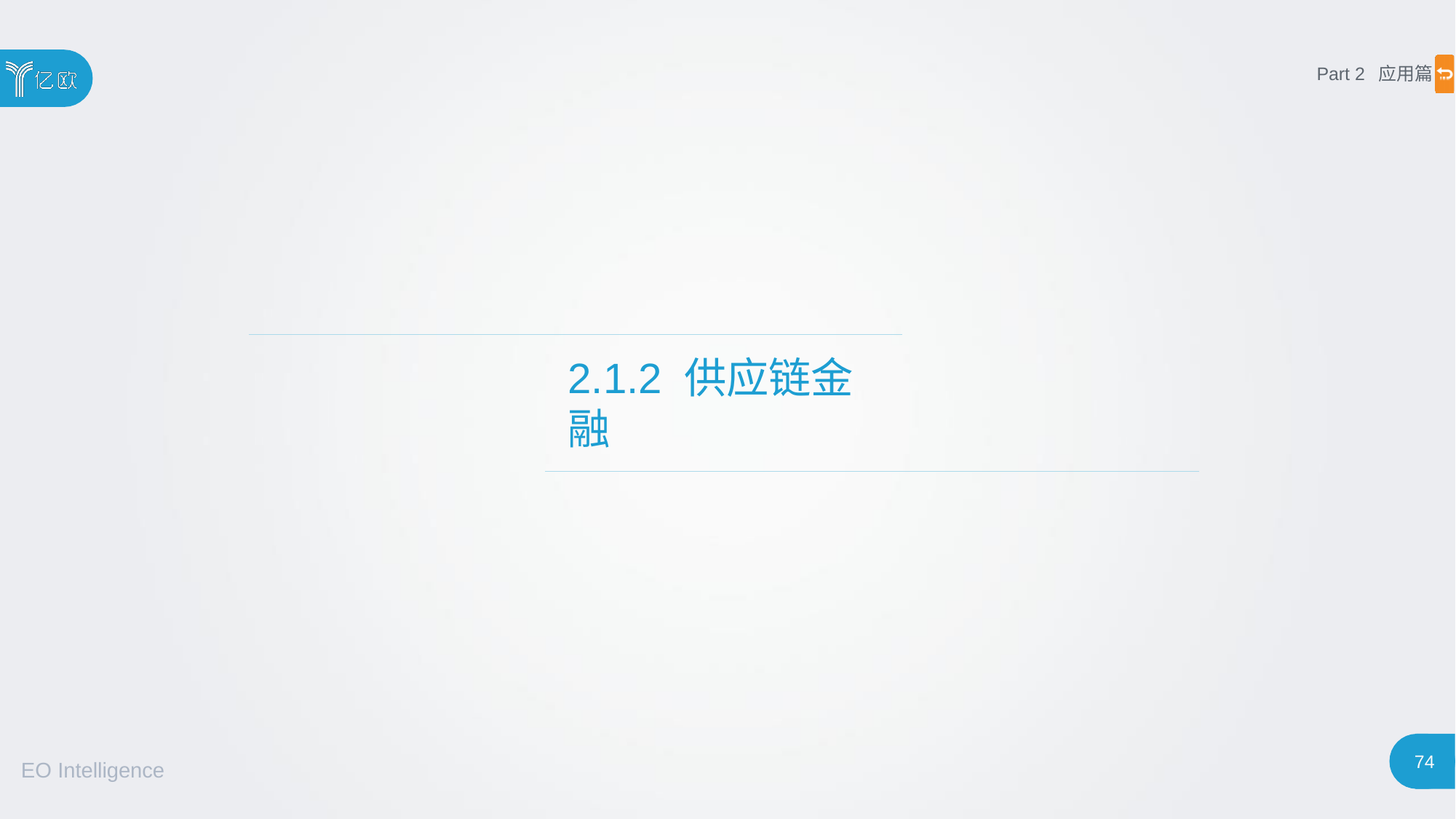

Part 2 应用篇

# 2.1.2 供应链金融

74
EO Intelligence